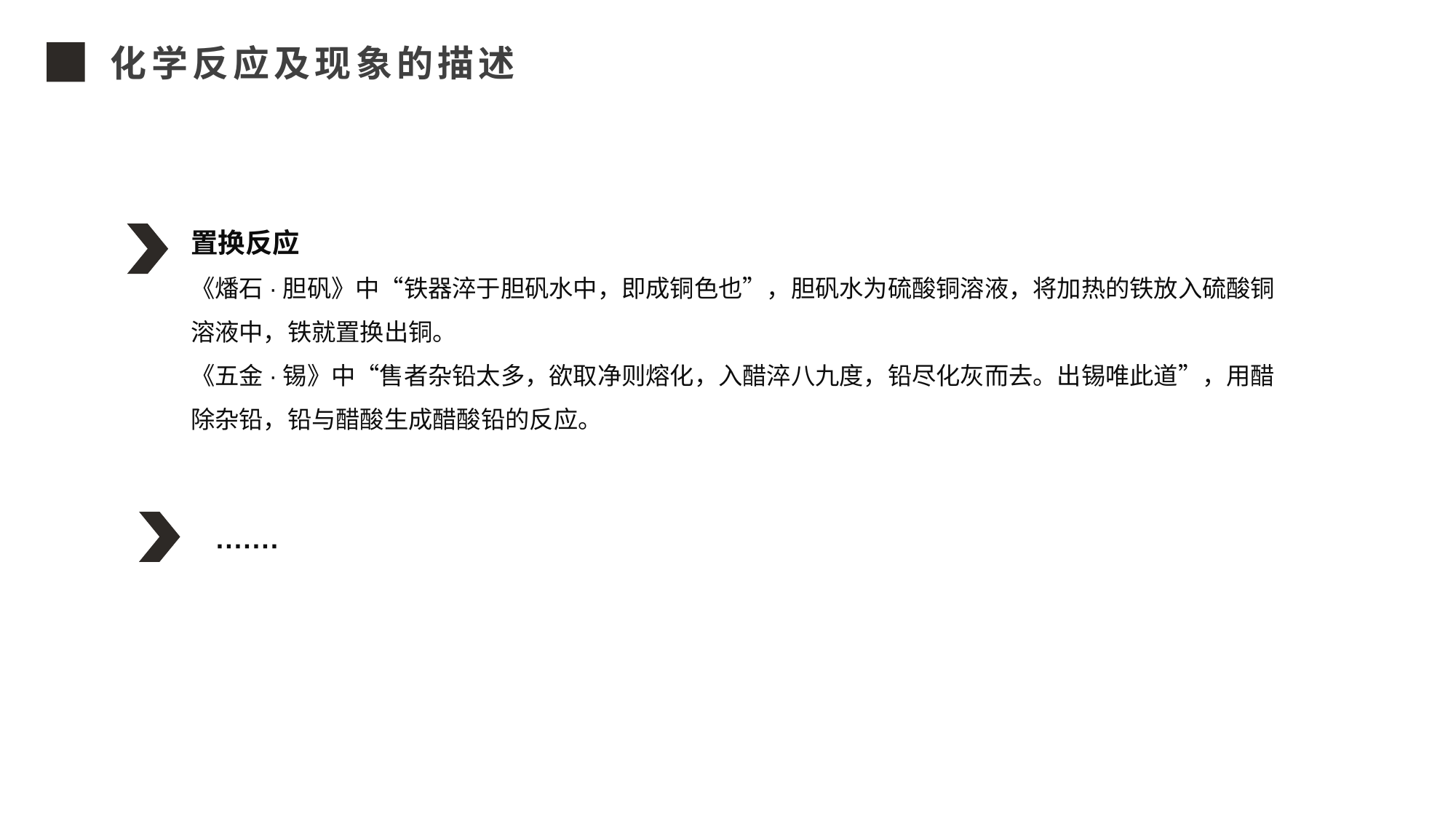

化学反应及现象的描述

置换反应
《燔石·胆矾》中“铁器淬于胆矾水中，即成铜色也”，胆矾水为硫酸铜溶液，将加热的铁放入硫酸铜溶液中，铁就置换出铜。
《五金·锡》中“售者杂铅太多，欲取净则熔化，入醋淬八九度，铅尽化灰而去。出锡唯此道”，用醋除杂铅，铅与醋酸生成醋酸铅的反应。

·······